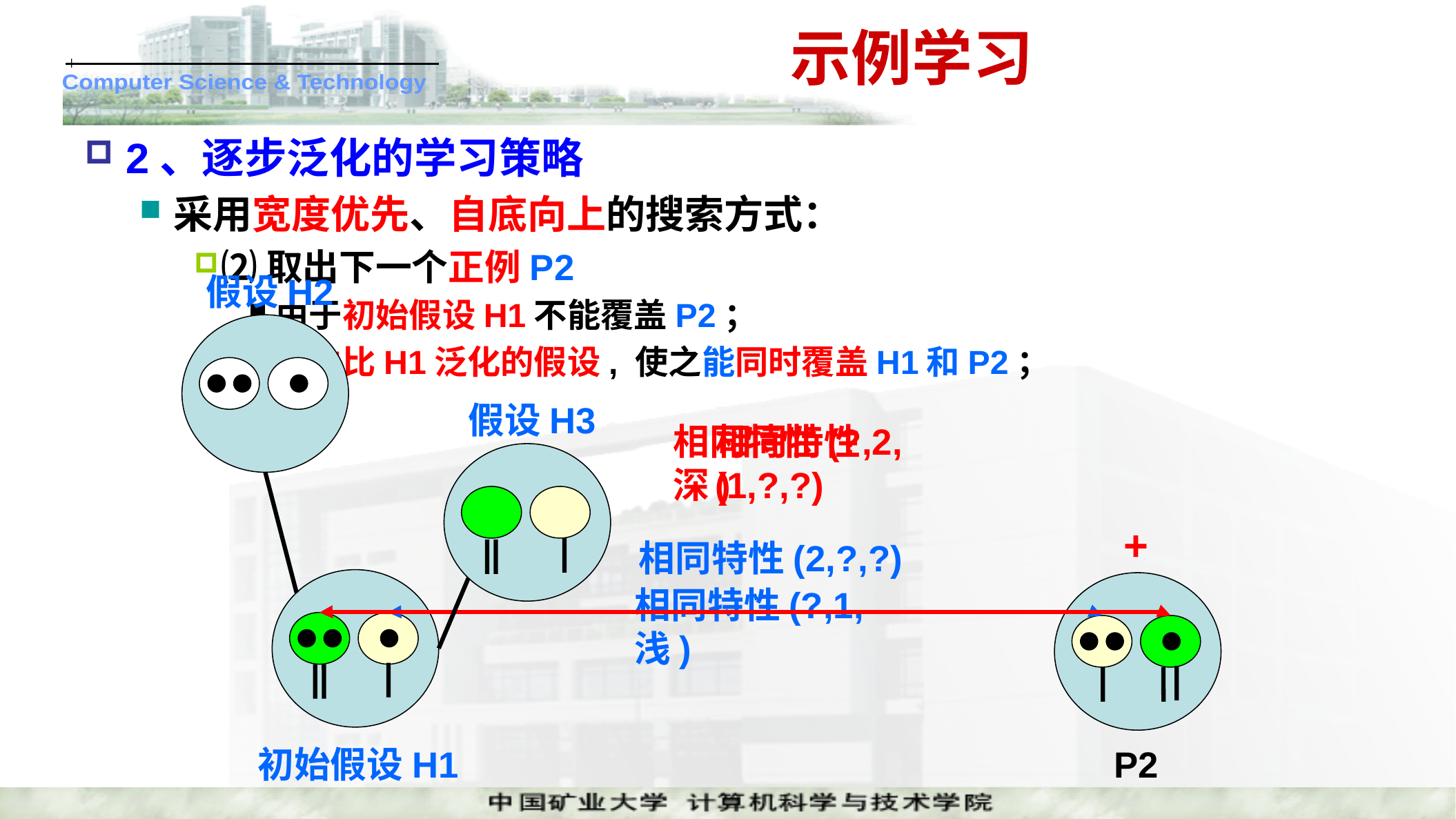

# 示例学习
2、逐步泛化的学习策略
采用宽度优先、自底向上的搜索方式：
⑵取出下一个正例P2
由于初始假设H1不能覆盖P2；
建立比H1泛化的假设, 使之能同时覆盖H1和P2；
假设H2

假设H3

相同特性(?,2,深)
相同特性(1,?,?)
+
相同特性(2,?,?)

相同特性(?,1,浅)

初始假设H1
P2
60